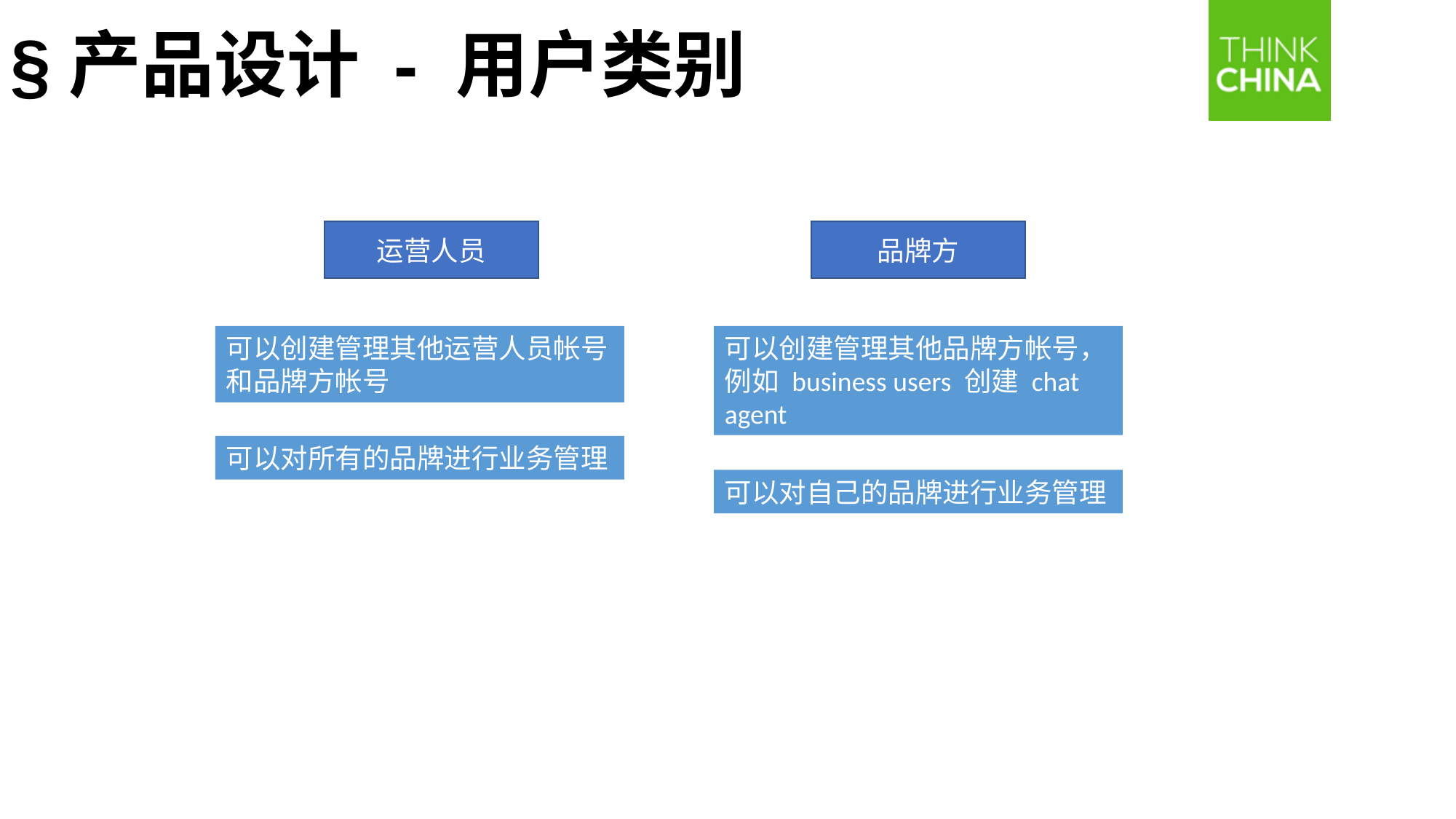

§产品设计 - 用户类别
运营人员
品牌方
可以创建管理其他运营人员帐号和品牌方帐号
可以创建管理其他品牌方帐号，例如 business users 创建 chat agent
可以对所有的品牌进行业务管理
可以对自己的品牌进行业务管理